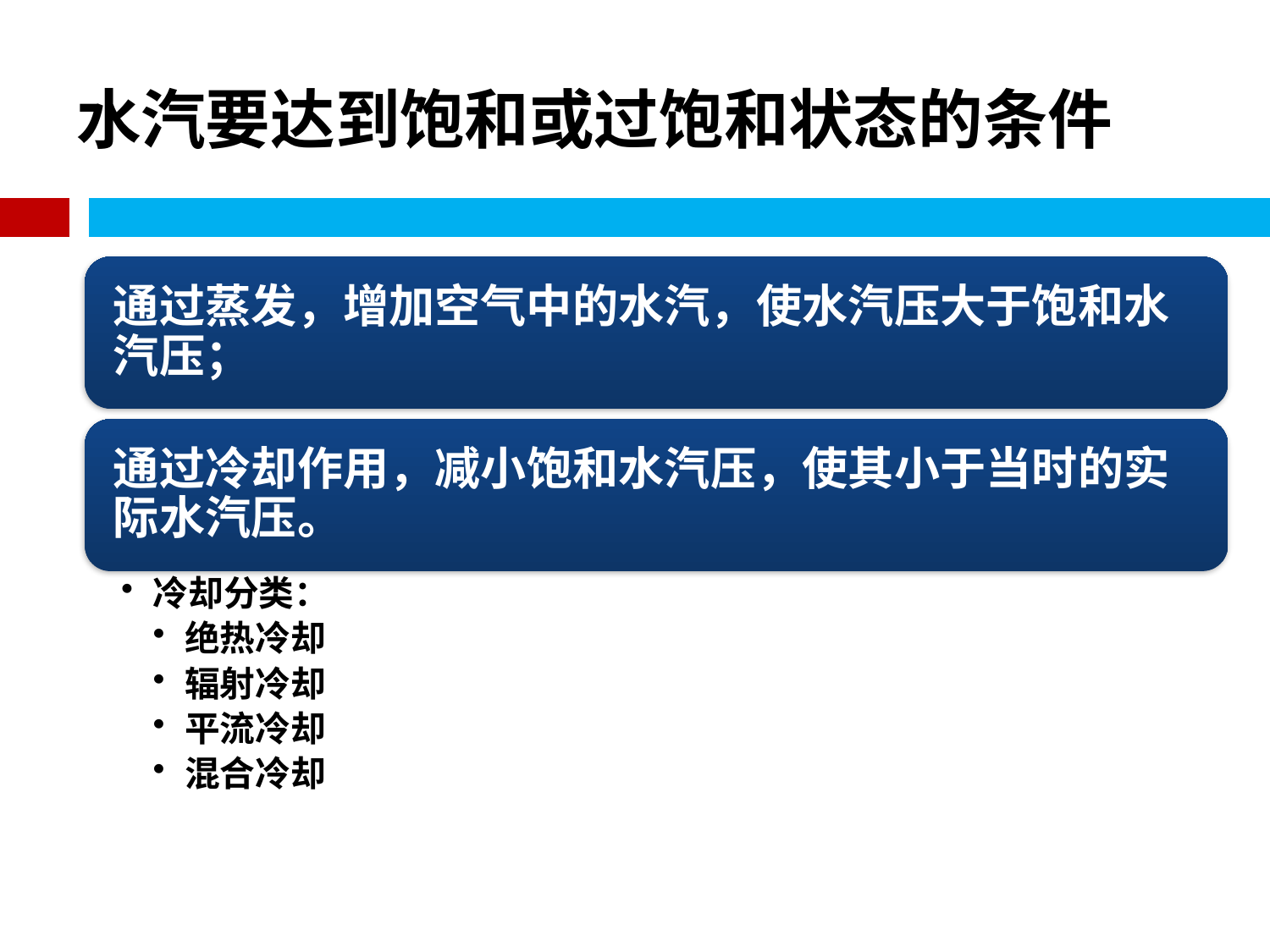

# 水汽要达到饱和或过饱和状态的条件
通过蒸发，增加空气中的水汽，使水汽压大于饱和水汽压；
通过冷却作用，减小饱和水汽压，使其小于当时的实际水汽压。
冷却分类：
绝热冷却
辐射冷却
平流冷却
混合冷却